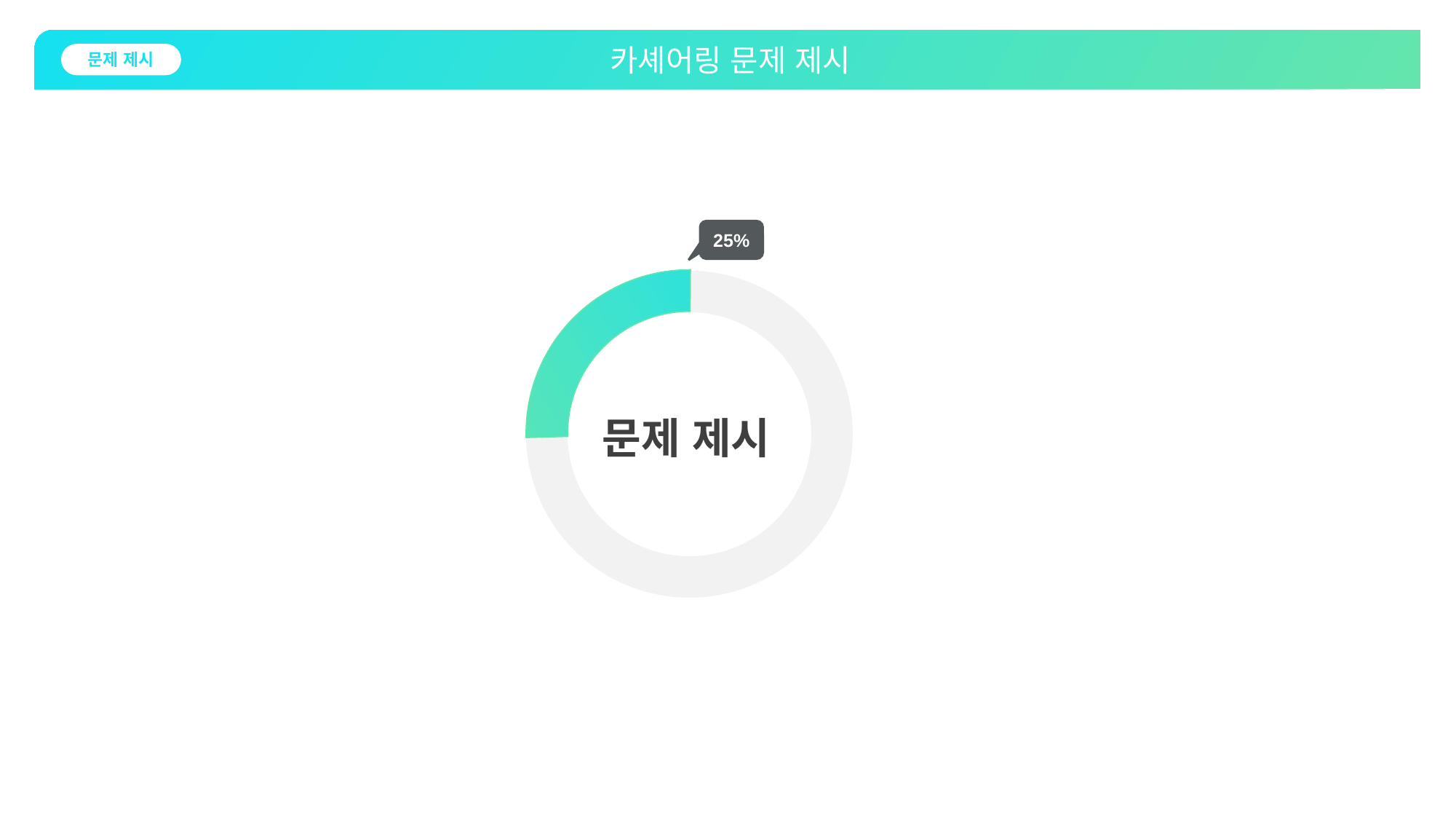

카셰어링 문제 제시
문제 제시
25%

문제 제시